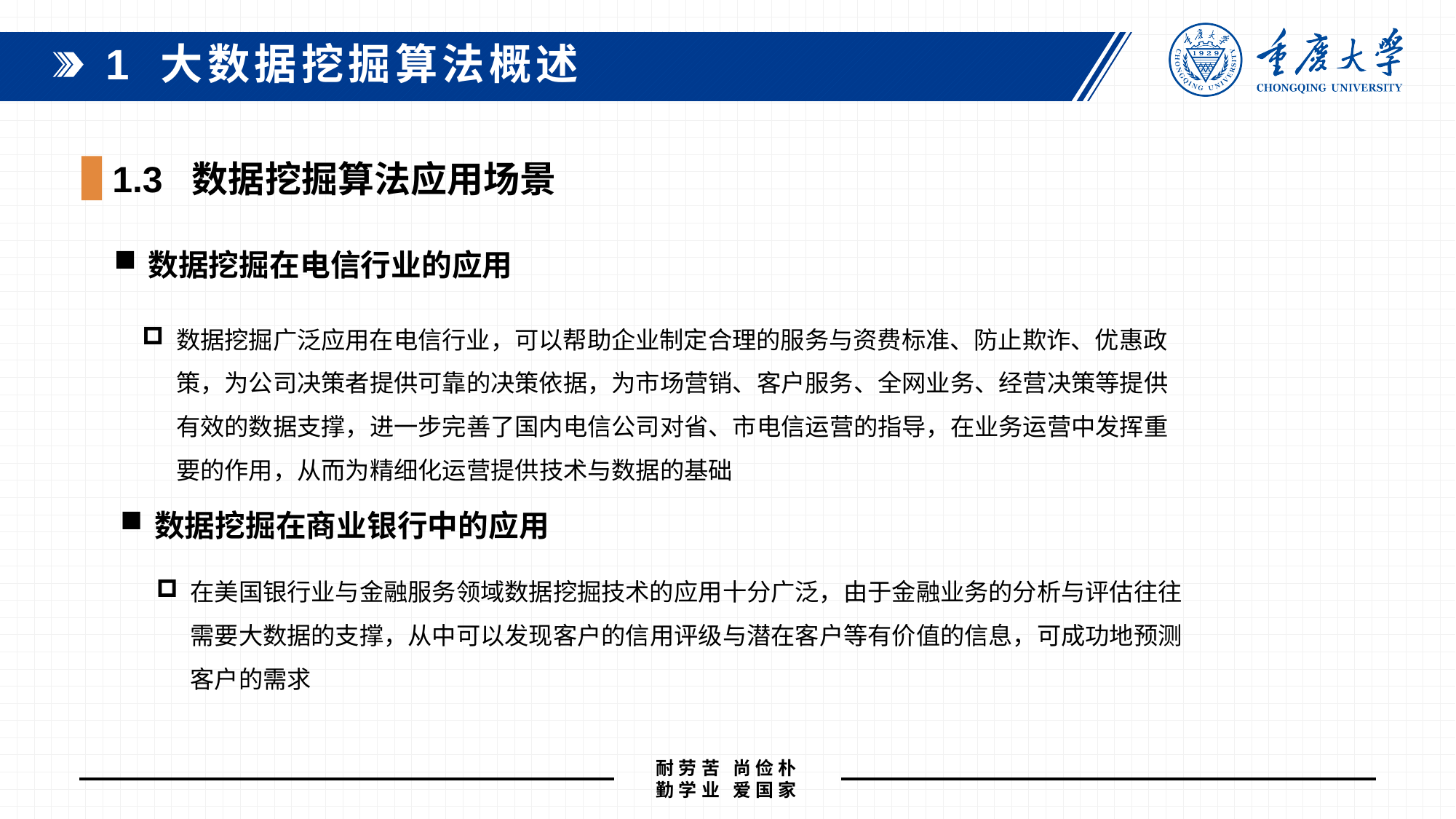

1 大数据挖掘算法概述
1.3  数据挖掘算法应用场景
数据挖掘在电信行业的应用
数据挖掘广泛应用在电信行业，可以帮助企业制定合理的服务与资费标准、防止欺诈、优惠政策，为公司决策者提供可靠的决策依据，为市场营销、客户服务、全网业务、经营决策等提供有效的数据支撑，进一步完善了国内电信公司对省、市电信运营的指导，在业务运营中发挥重要的作用，从而为精细化运营提供技术与数据的基础
数据挖掘在商业银行中的应用
在美国银行业与金融服务领域数据挖掘技术的应用十分广泛，由于金融业务的分析与评估往往需要大数据的支撑，从中可以发现客户的信用评级与潜在客户等有价值的信息，可成功地预测客户的需求